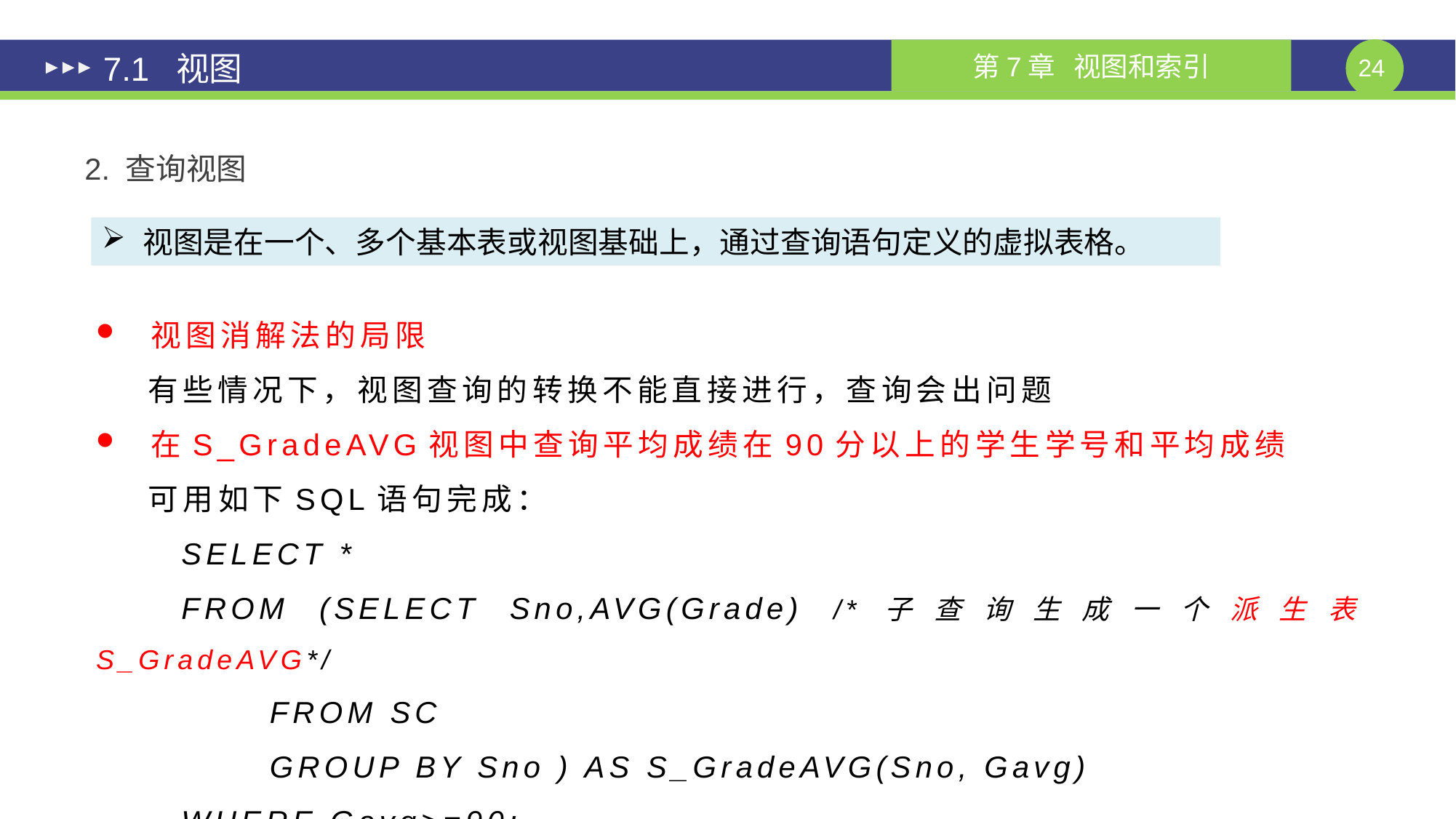

7.1  视图
2. 查询视图
视图是在一个、多个基本表或视图基础上，通过查询语句定义的虚拟表格。
视图消解法的局限
    有些情况下，视图查询的转换不能直接进行，查询会出问题
在S_GradeAVG视图中查询平均成绩在90分以上的学生学号和平均成绩
    可用如下SQL语句完成：
SELECT *
FROM (SELECT Sno,AVG(Grade) /*子查询生成一个派生表S_GradeAVG*/
	     FROM SC
 	     GROUP BY Sno ) AS S_GradeAVG(Sno, Gavg)
WHERE Gavg>=90;